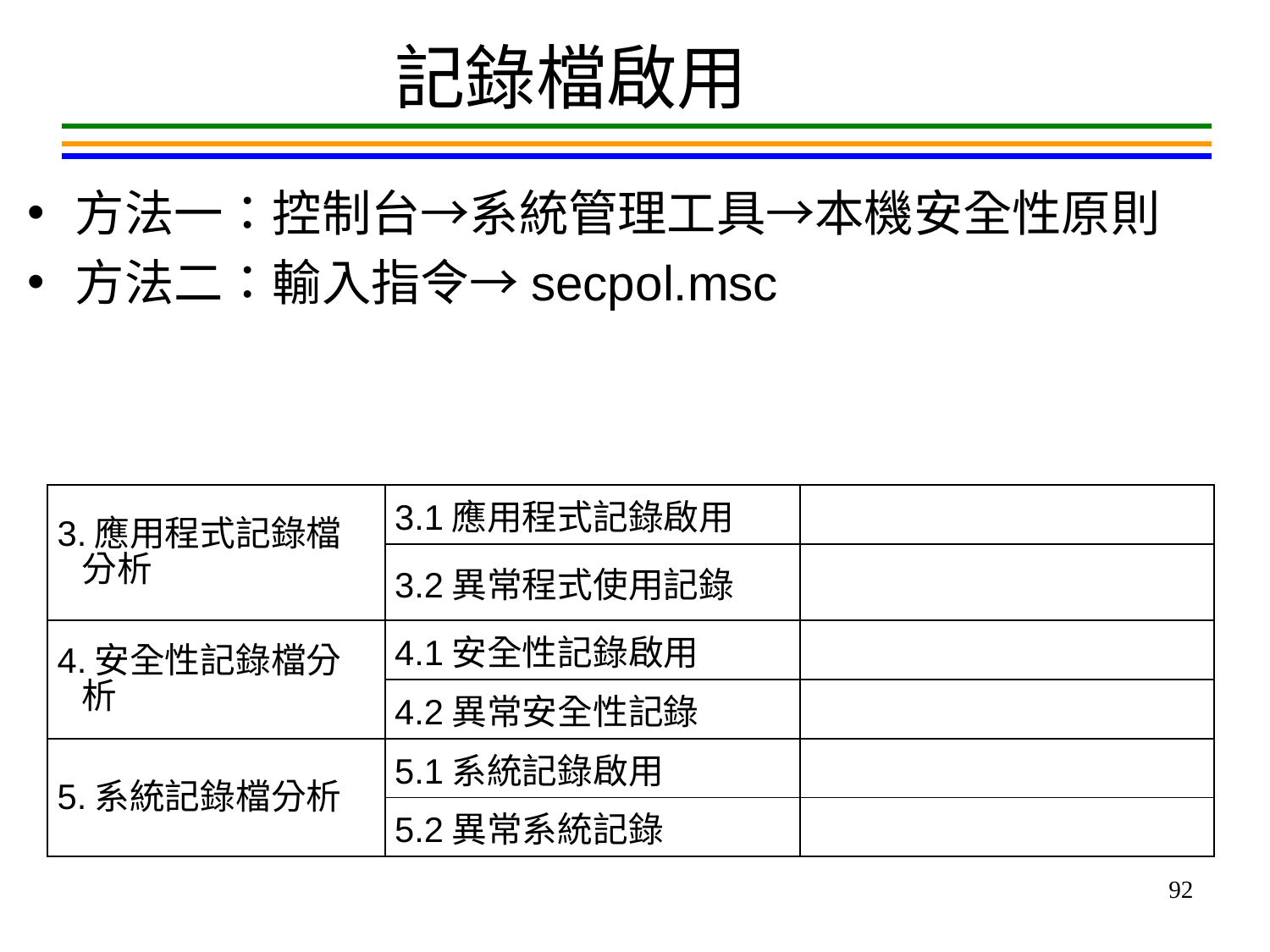

記錄檔啟用
方法一：控制台→系統管理工具→本機安全性原則
方法二：輸入指令→secpol.msc
| 3.應用程式記錄檔分析 | 3.1應用程式記錄啟用 |  |
| --- | --- | --- |
|  | 3.2異常程式使用記錄 |  |
| 4.安全性記錄檔分析 | 4.1安全性記錄啟用 |  |
|  | 4.2異常安全性記錄 |  |
| 5.系統記錄檔分析 | 5.1系統記錄啟用 |  |
|  | 5.2異常系統記錄 |  |
92